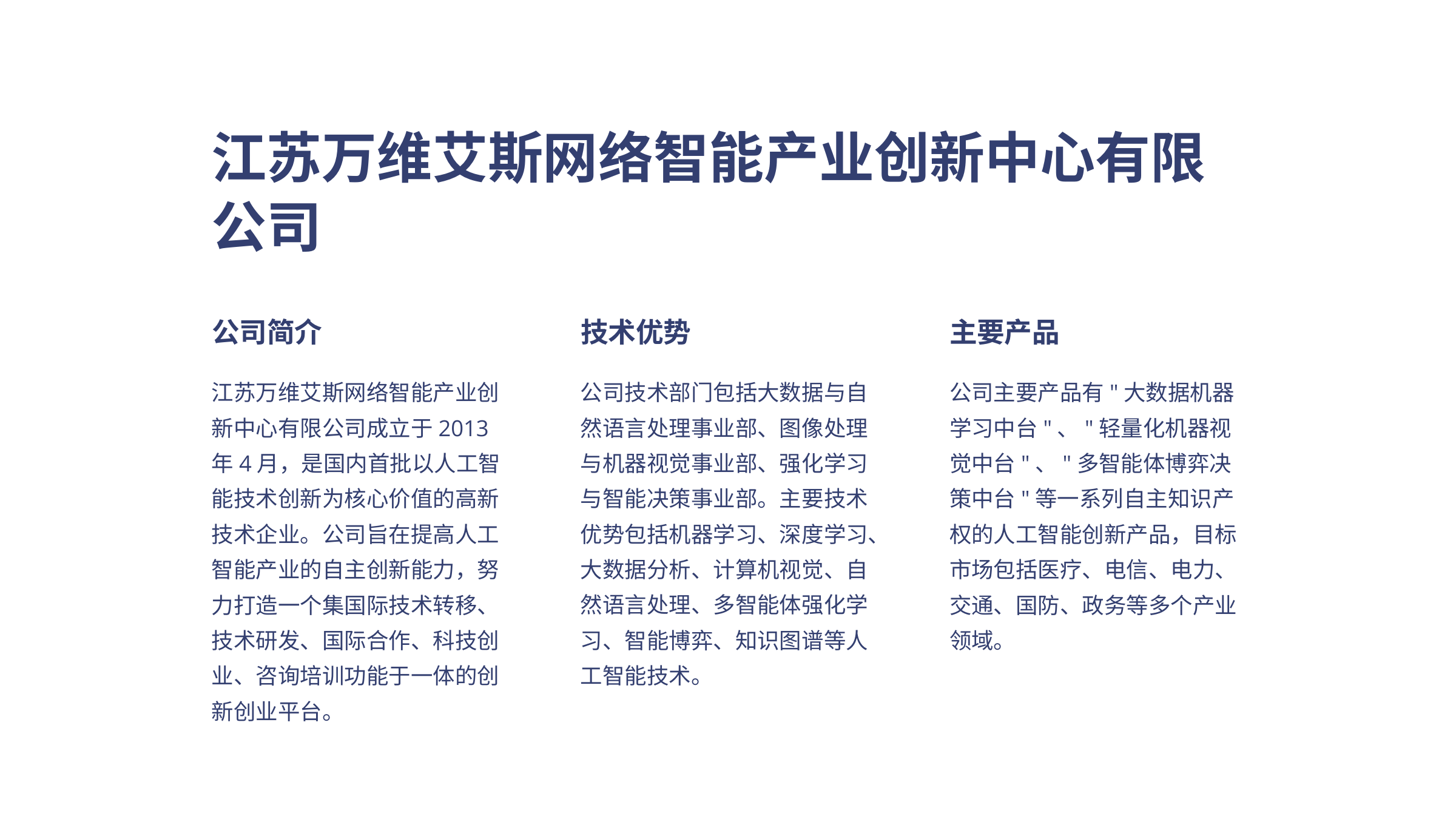

江苏万维艾斯网络智能产业创新中心有限公司
公司简介
技术优势
主要产品
江苏万维艾斯网络智能产业创新中心有限公司成立于2013年4月，是国内首批以人工智能技术创新为核心价值的高新技术企业。公司旨在提高人工智能产业的自主创新能力，努力打造一个集国际技术转移、技术研发、国际合作、科技创业、咨询培训功能于一体的创新创业平台。
公司技术部门包括大数据与自然语言处理事业部、图像处理与机器视觉事业部、强化学习与智能决策事业部。主要技术优势包括机器学习、深度学习、大数据分析、计算机视觉、自然语言处理、多智能体强化学习、智能博弈、知识图谱等人工智能技术。
公司主要产品有"大数据机器学习中台"、"轻量化机器视觉中台"、"多智能体博弈决策中台"等一系列自主知识产权的人工智能创新产品，目标市场包括医疗、电信、电力、交通、国防、政务等多个产业领域。